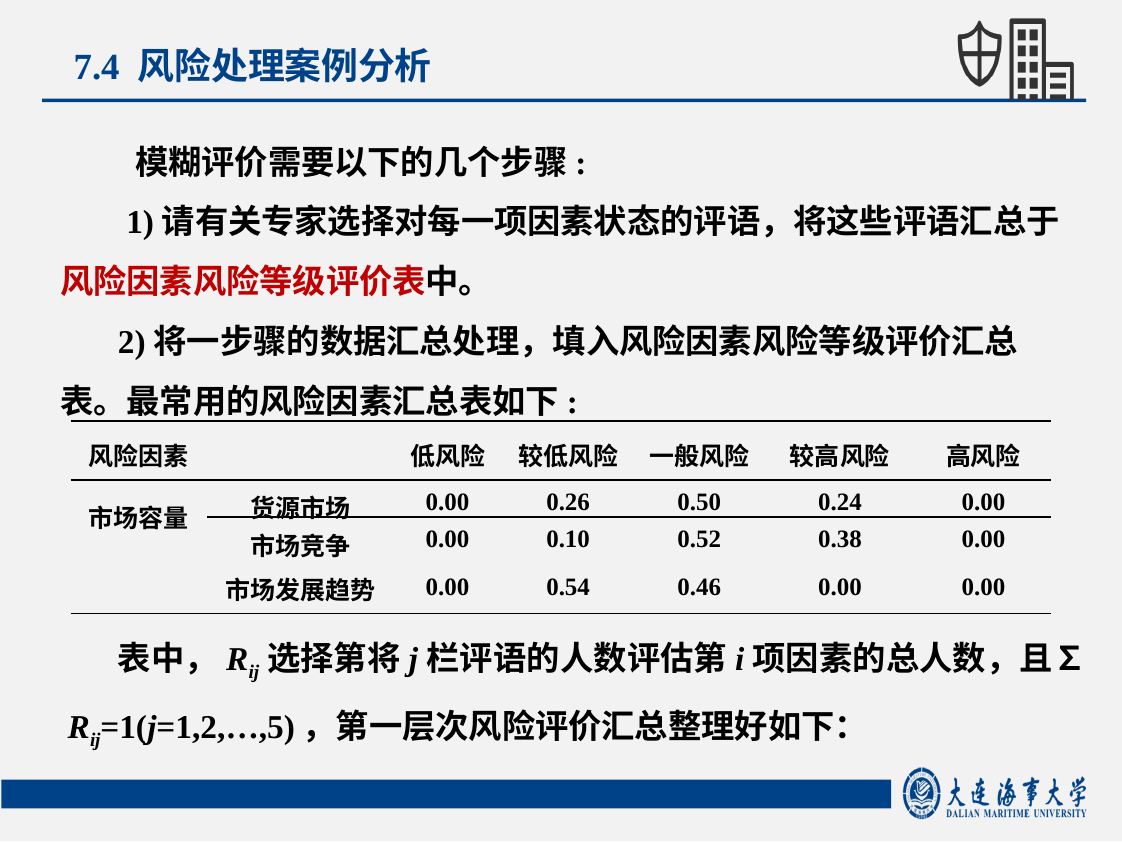

7.4 风险处理案例分析
模糊评价需要以下的几个步骤:
        1)请有关专家选择对每一项因素状态的评语，将这些评语汇总于风险因素风险等级评价表中。
       2)将一步骤的数据汇总处理，填入风险因素风险等级评价汇总表。最常用的风险因素汇总表如下:
| 风险因素 |  | 低风险 | 较低风险 | 一般风险 | 较高风险 | 高风险 |
| --- | --- | --- | --- | --- | --- | --- |
| 市场容量 | 货源市场 | 0.00 | 0.26 | 0.50 | 0.24 | 0.00 |
|  | 市场竞争 | 0.00 | 0.10 | 0.52 | 0.38 | 0.00 |
|  | 市场发展趋势 | 0.00 | 0.54 | 0.46 | 0.00 | 0.00 |
表中，Rij选择第将j栏评语的人数评估第i项因素的总人数，且∑Rij=1(j=1,2,…,5)，第一层次风险评价汇总整理好如下：